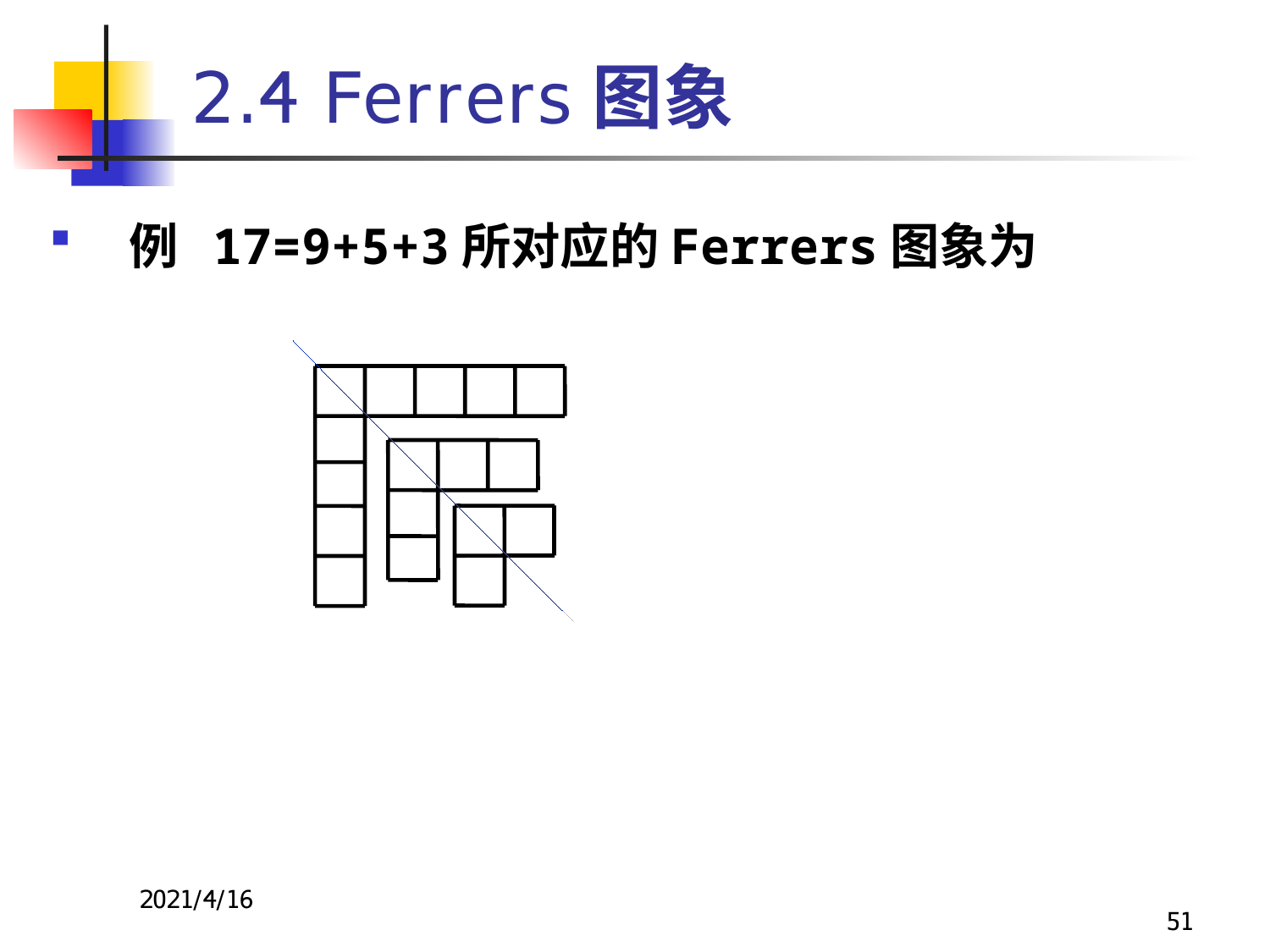

# 2.4 Ferrers图象
例  17=9+5+3所对应的Ferrers图象为

2021/4/16
51